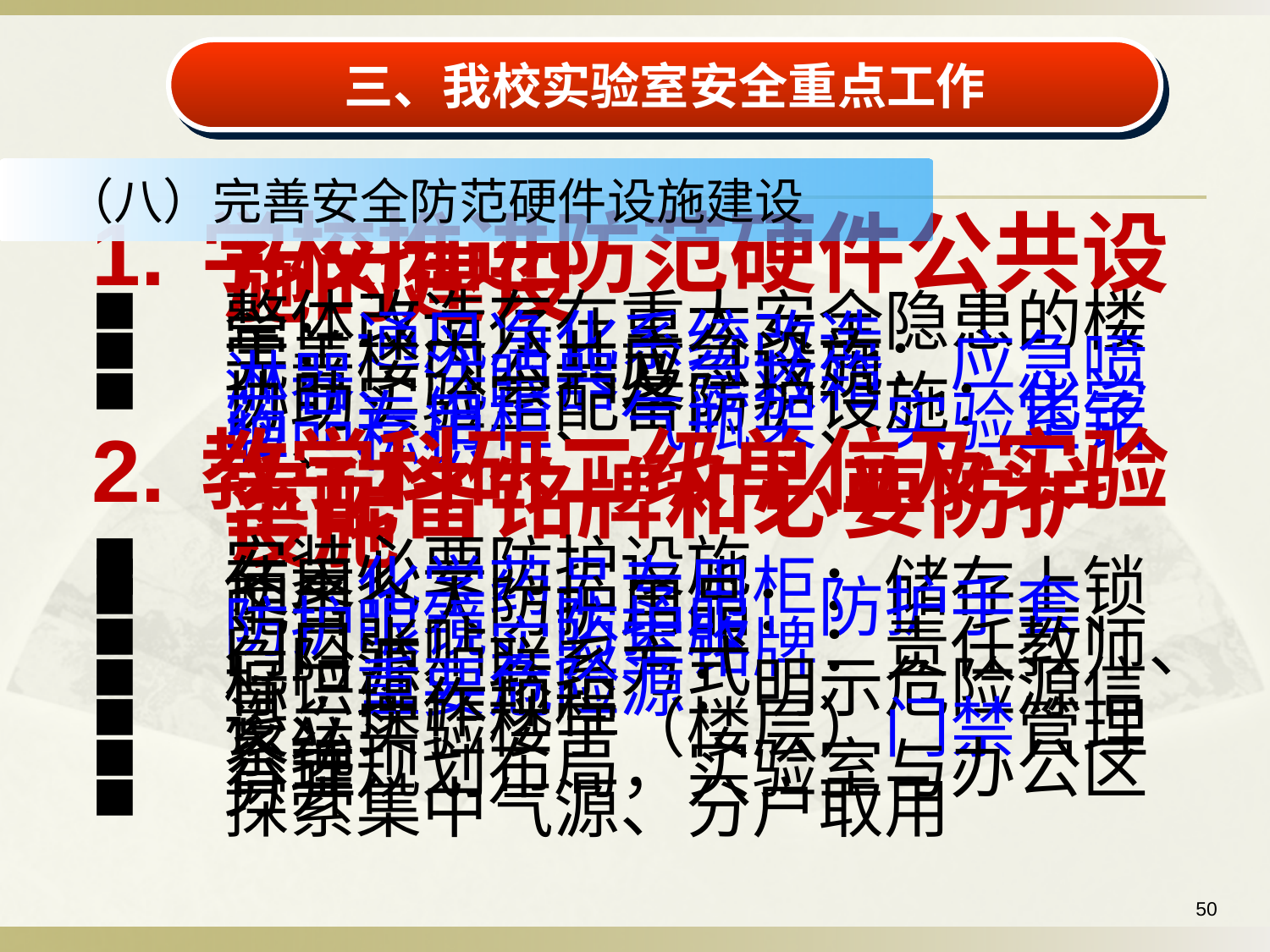

三、我校实验室安全重点工作
（八）完善安全防范硬件设施建设
1. 学校推进防范硬件公共设施的建设
整体改造存在重大安全隐患的楼宇：通风净化系统改造
完善楼内公共应急设施：应急喷淋器、洗眼器及急救箱
协助实验室配备防护设施：化学药品专用柜、气瓶架、实验室铭牌、标识
2. 教学科研二级单位及实验室配备铭牌和必要防护设施
安装必要防护设施
使用化学药品专用柜：储存上锁
配备个人防护用品：防护手套、防护眼镜、防护服
门口张贴实验室铭牌：责任教师、危险源、联系方式
标识重要危险源：明示危险源信息、操作规程
设立实验楼宇（楼层）门禁管理系统
合理规划布局，实验室与办公区分开
探索集中气源、分户取用

50